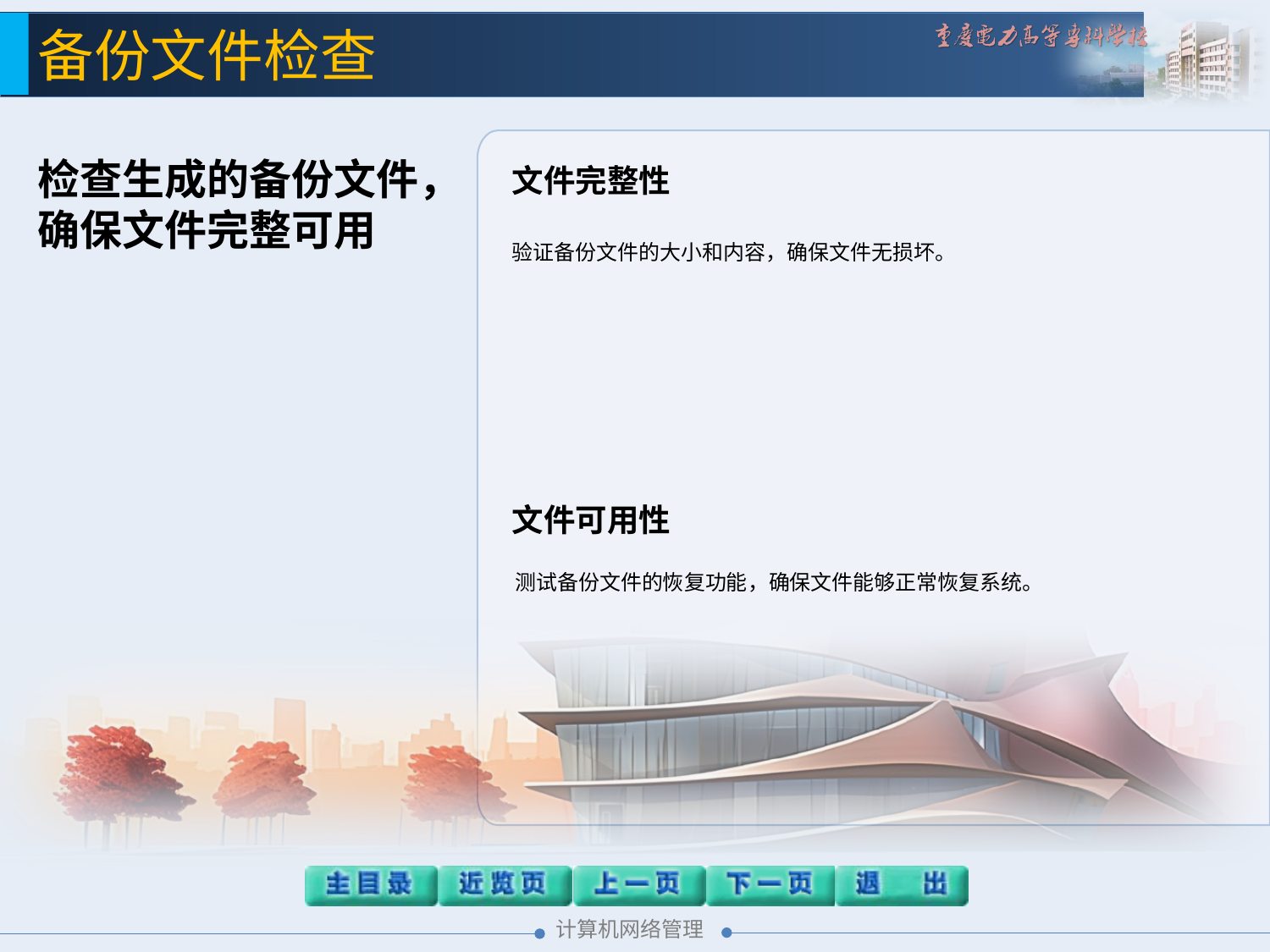

备份文件检查

检查生成的备份文件，确保文件完整可用
文件完整性
验证备份文件的大小和内容，确保文件无损坏。
文件可用性
测试备份文件的恢复功能，确保文件能够正常恢复系统。